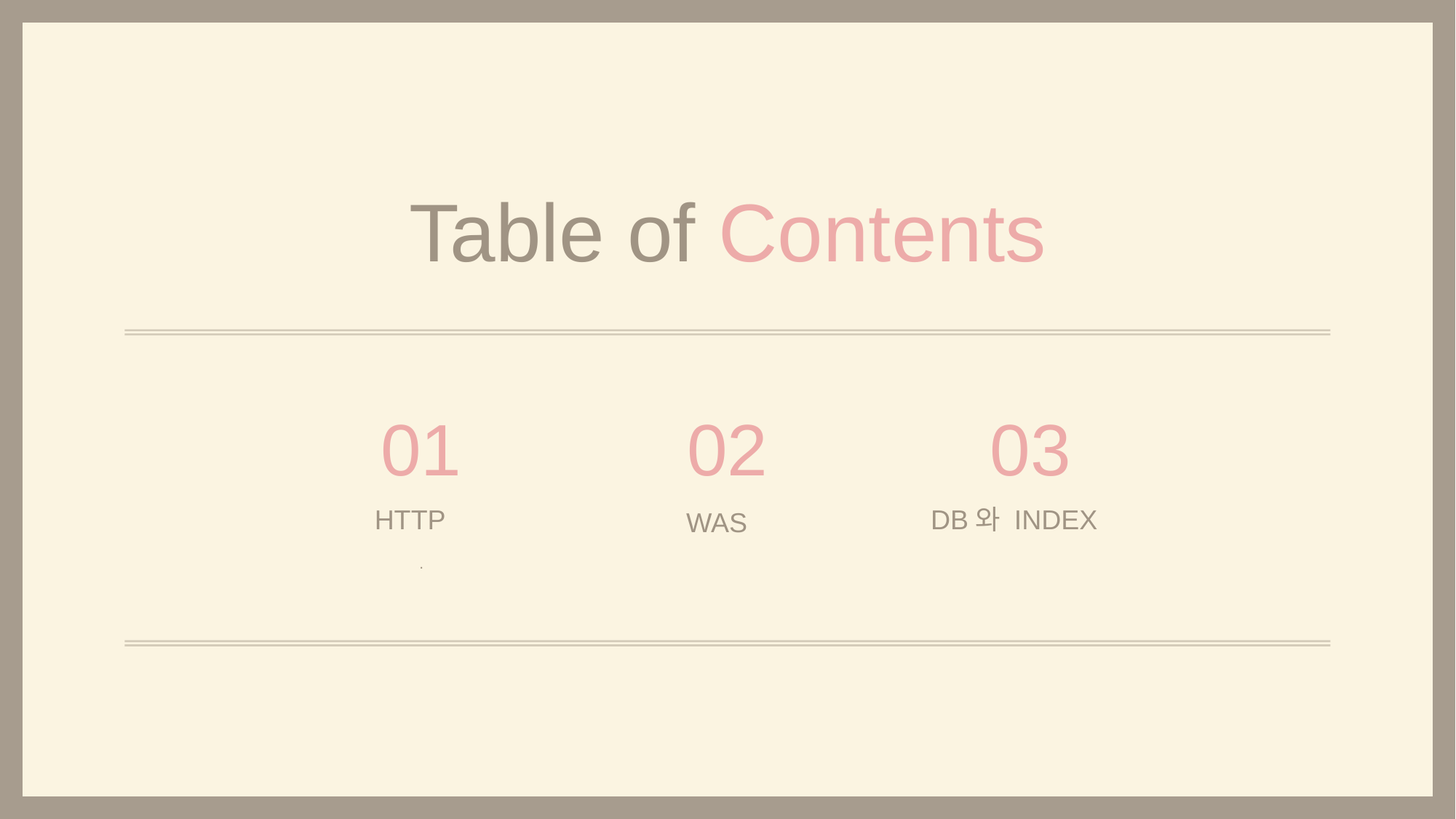

Table of Contents
01
HTTP
.
02
WAS

03
DB와 INDEX